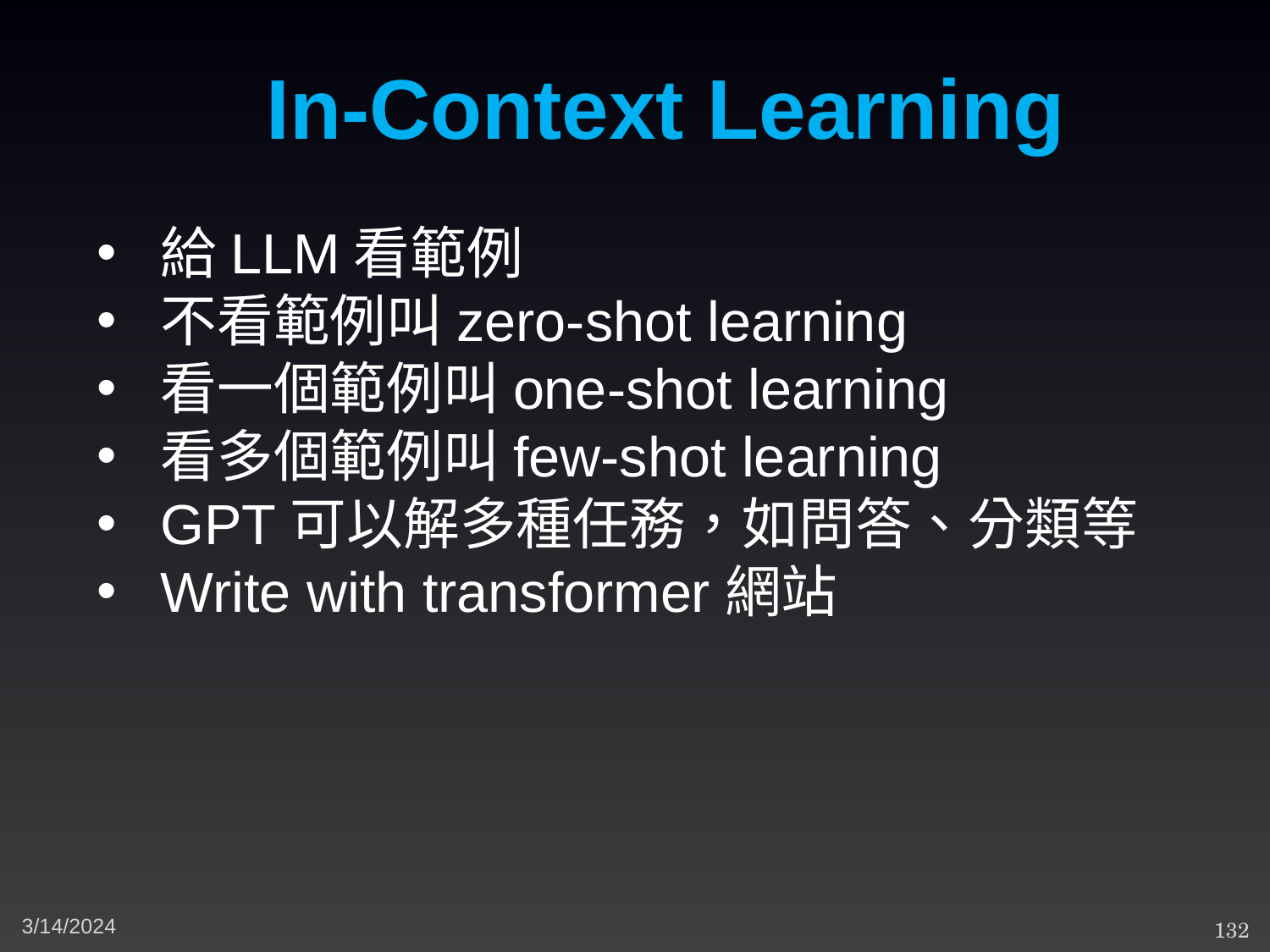

In-Context Learning
給LLM看範例
不看範例叫zero-shot learning
看一個範例叫one-shot learning
看多個範例叫few-shot learning
GPT可以解多種任務，如問答、分類等
Write with transformer網站

3/14/2024
132